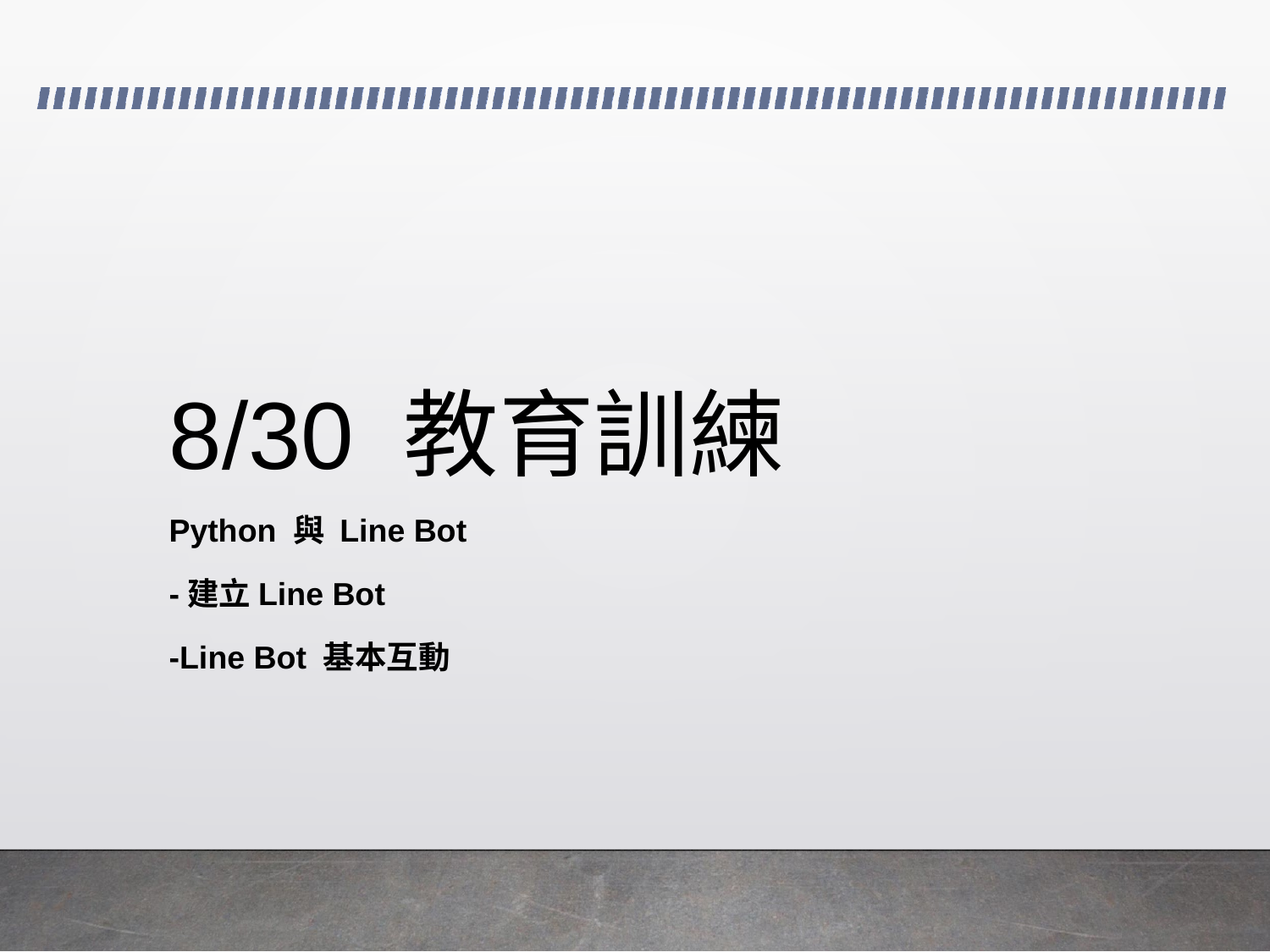

# 8/30 教育訓練
Python 與 Line Bot
-建立Line Bot
-Line Bot 基本互動